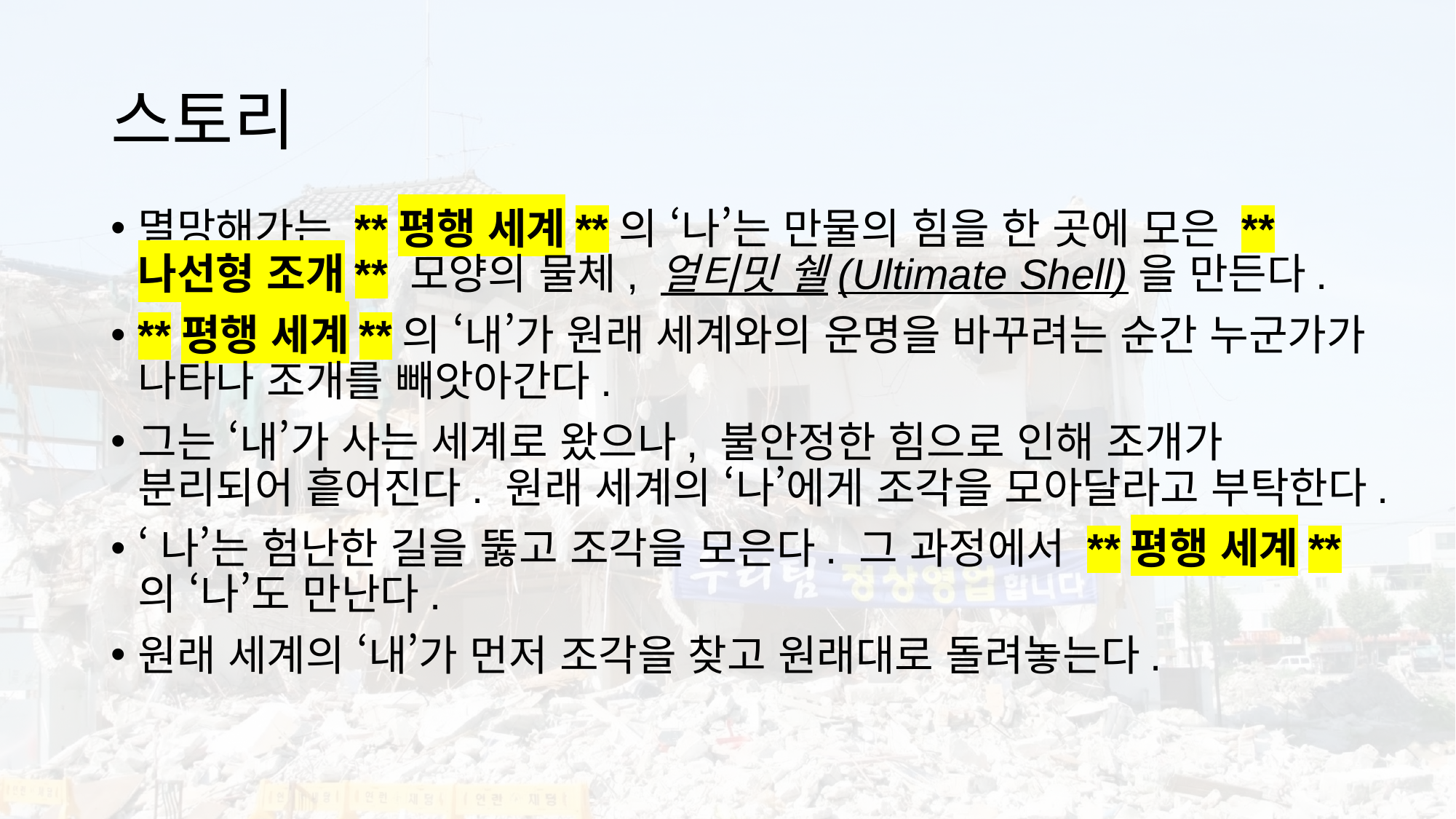

# 스토리
멸망해가는 **평행 세계**의 ‘나’는 만물의 힘을 한 곳에 모은 **나선형 조개** 모양의 물체, 얼티밋 쉘(Ultimate Shell)을 만든다.
**평행 세계**의 ‘내’가 원래 세계와의 운명을 바꾸려는 순간 누군가가 나타나 조개를 빼앗아간다.
그는 ‘내’가 사는 세계로 왔으나, 불안정한 힘으로 인해 조개가 분리되어 흩어진다. 원래 세계의 ‘나’에게 조각을 모아달라고 부탁한다.
‘나’는 험난한 길을 뚫고 조각을 모은다. 그 과정에서 **평행 세계**의 ‘나’도 만난다.
원래 세계의 ‘내’가 먼저 조각을 찾고 원래대로 돌려놓는다.